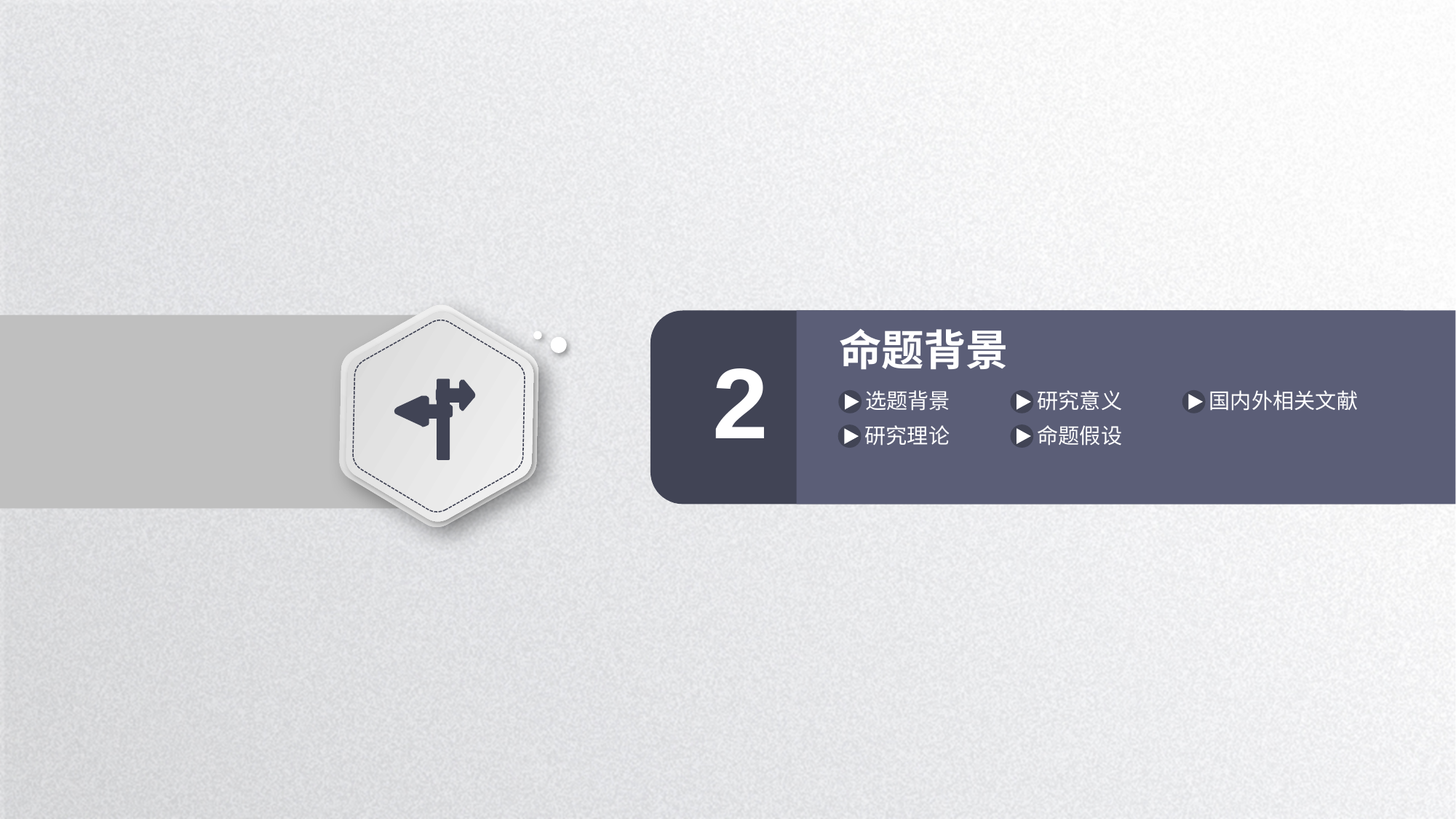

命题背景

2

选题背景

研究意义

国内外相关文献

命题假设

研究理论